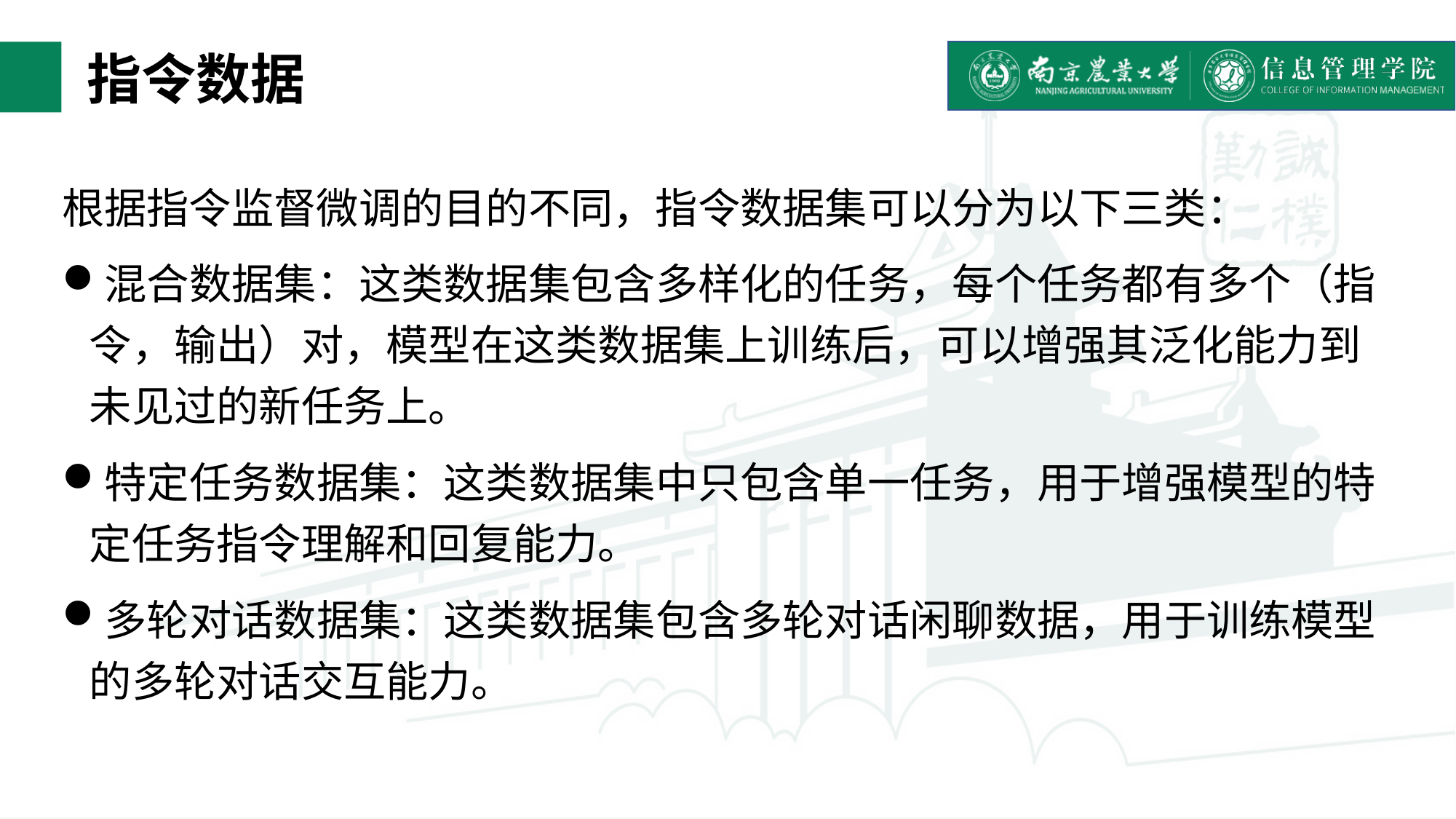

# 指令数据
根据指令监督微调的目的不同，指令数据集可以分为以下三类：
混合数据集：这类数据集包含多样化的任务，每个任务都有多个（指令，输出）对，模型在这类数据集上训练后，可以增强其泛化能力到未见过的新任务上。
特定任务数据集：这类数据集中只包含单一任务，用于增强模型的特定任务指令理解和回复能力。
多轮对话数据集：这类数据集包含多轮对话闲聊数据，用于训练模型的多轮对话交互能力。